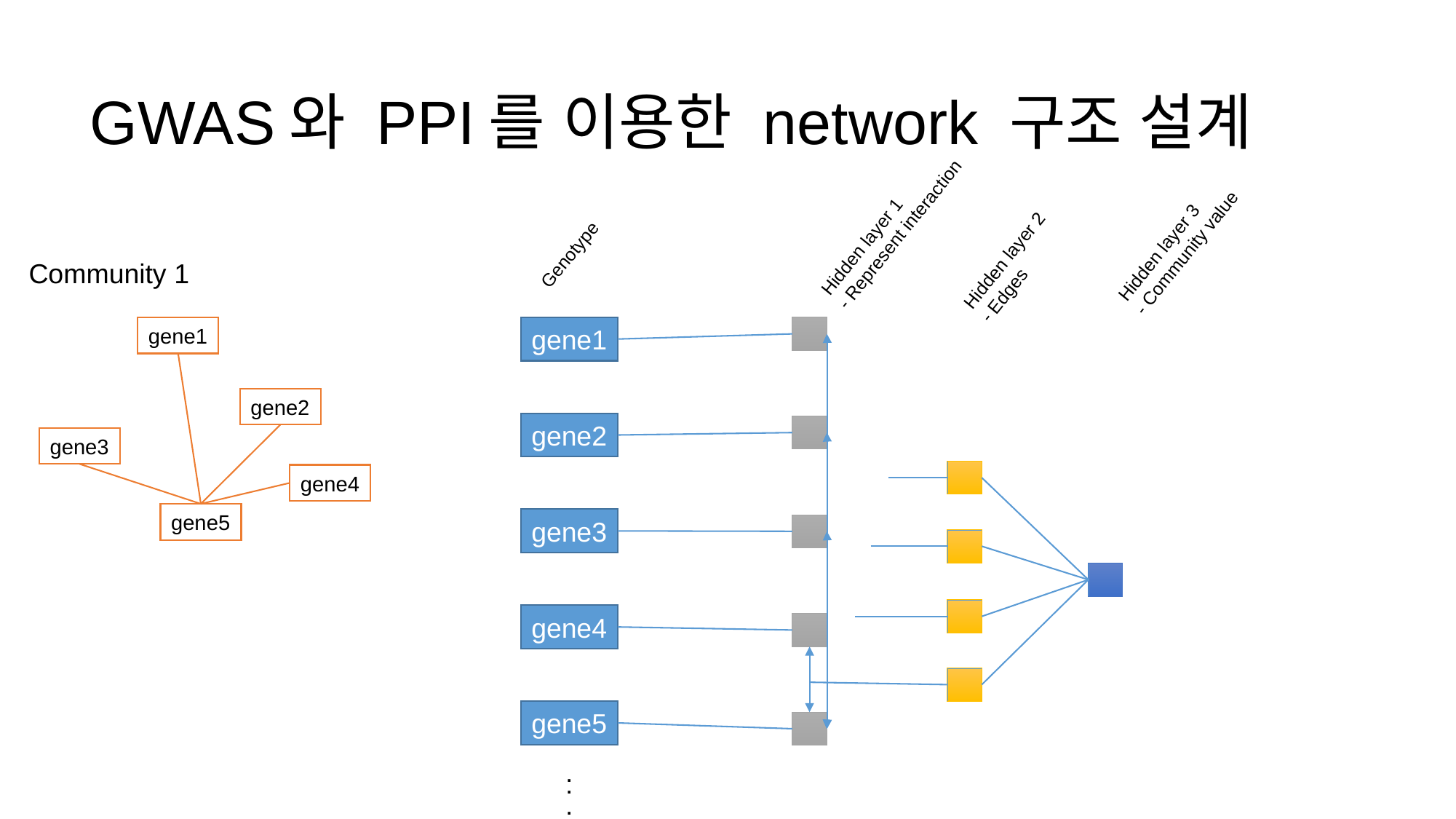

# GWAS와 PPI를 이용한 network 구조 설계
Hidden layer 1
- Represent interaction
Hidden layer 3
- Community value
Genotype
Hidden layer 2
- Edges
Community 1
gene1
gene2
gene3
gene4
gene5
gene1

gene2

gene3

gene4

gene5

:
: